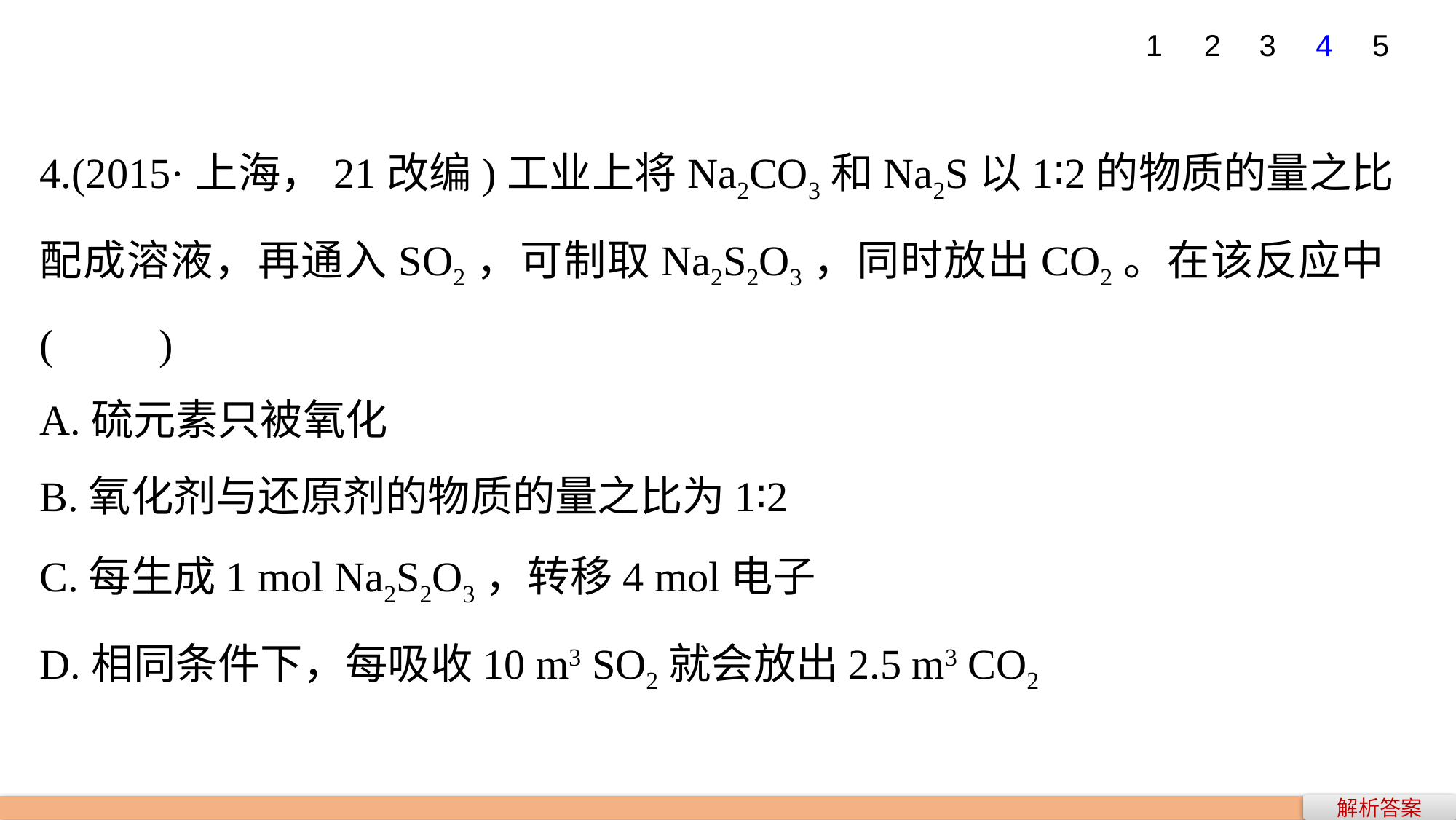

1
2
3
4
5
4.(2015·上海，21改编)工业上将Na2CO3和Na2S以1∶2的物质的量之比配成溶液，再通入SO2，可制取Na2S2O3，同时放出CO2。在该反应中(　　)
A.硫元素只被氧化
B.氧化剂与还原剂的物质的量之比为1∶2
C.每生成1 mol Na2S2O3，转移4 mol电子
D.相同条件下，每吸收10 m3 SO2就会放出2.5 m3 CO2
解析答案